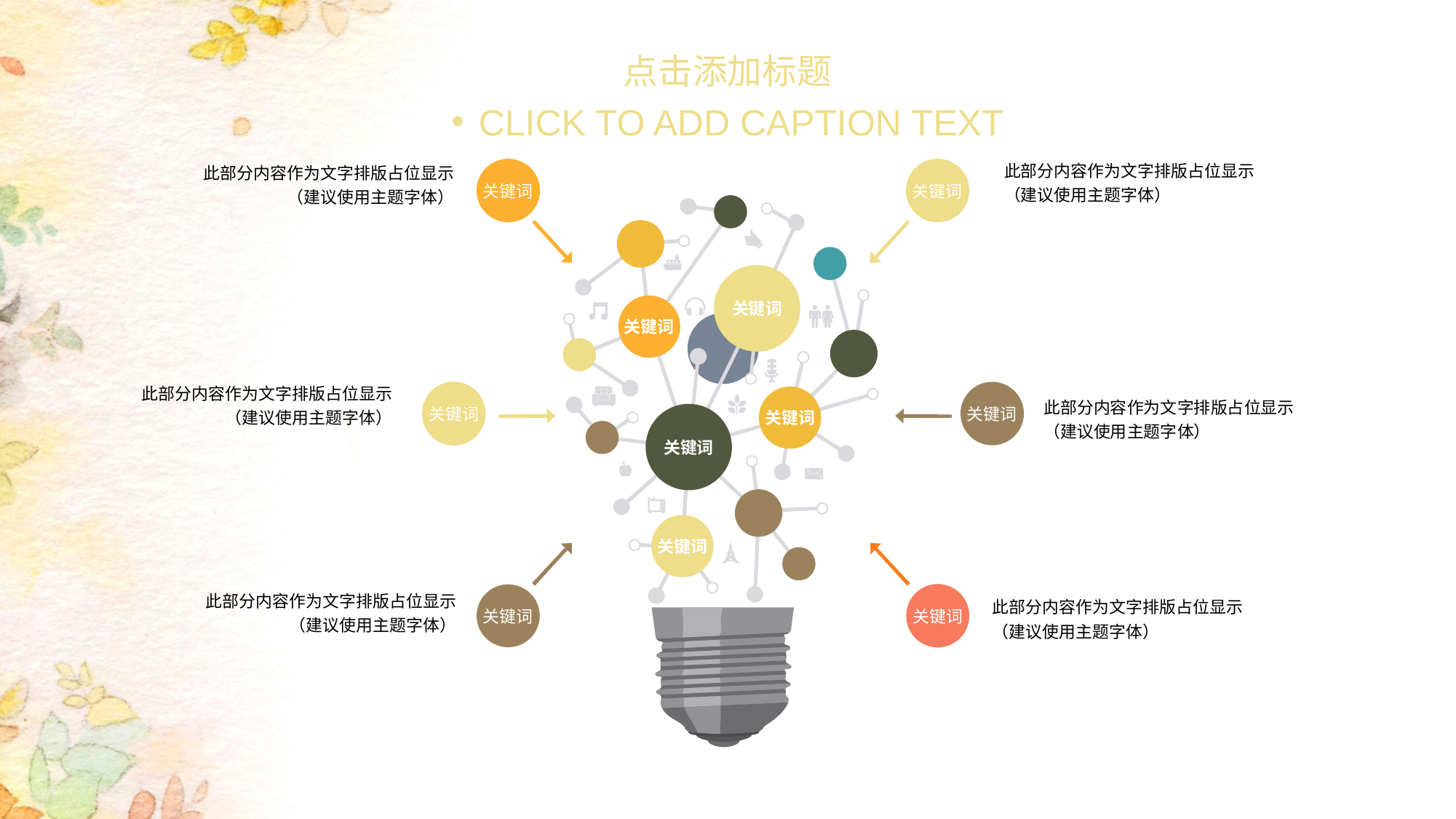

点击添加标题
CLICK TO ADD CAPTION TEXT
此部分内容作为文字排版占位显示（建议使用主题字体）
此部分内容作为文字排版占位显示（建议使用主题字体）
关键词
关键词

关键词

关键词

此部分内容作为文字排版占位显示（建议使用主题字体）

关键词
关键词

关键词
此部分内容作为文字排版占位显示（建议使用主题字体）

关键词

关键词

此部分内容作为文字排版占位显示（建议使用主题字体）

关键词
关键词

此部分内容作为文字排版占位显示（建议使用主题字体）